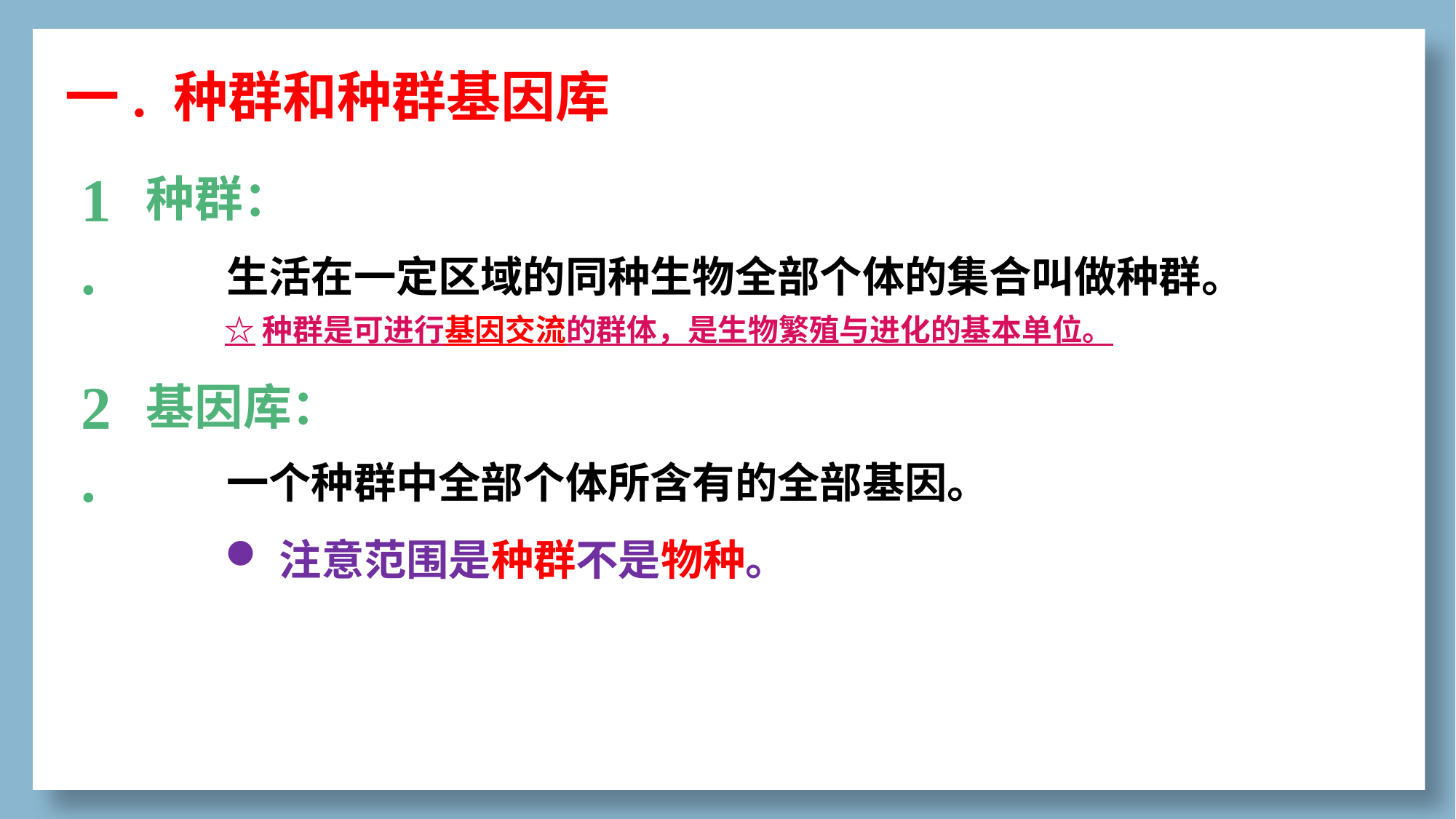

一. 种群和种群基因库
1.
种群：
生活在一定区域的同种生物全部个体的集合叫做种群。
☆种群是可进行基因交流的群体，是生物繁殖与进化的基本单位。
2.
基因库：
一个种群中全部个体所含有的全部基因。
注意范围是种群不是物种。